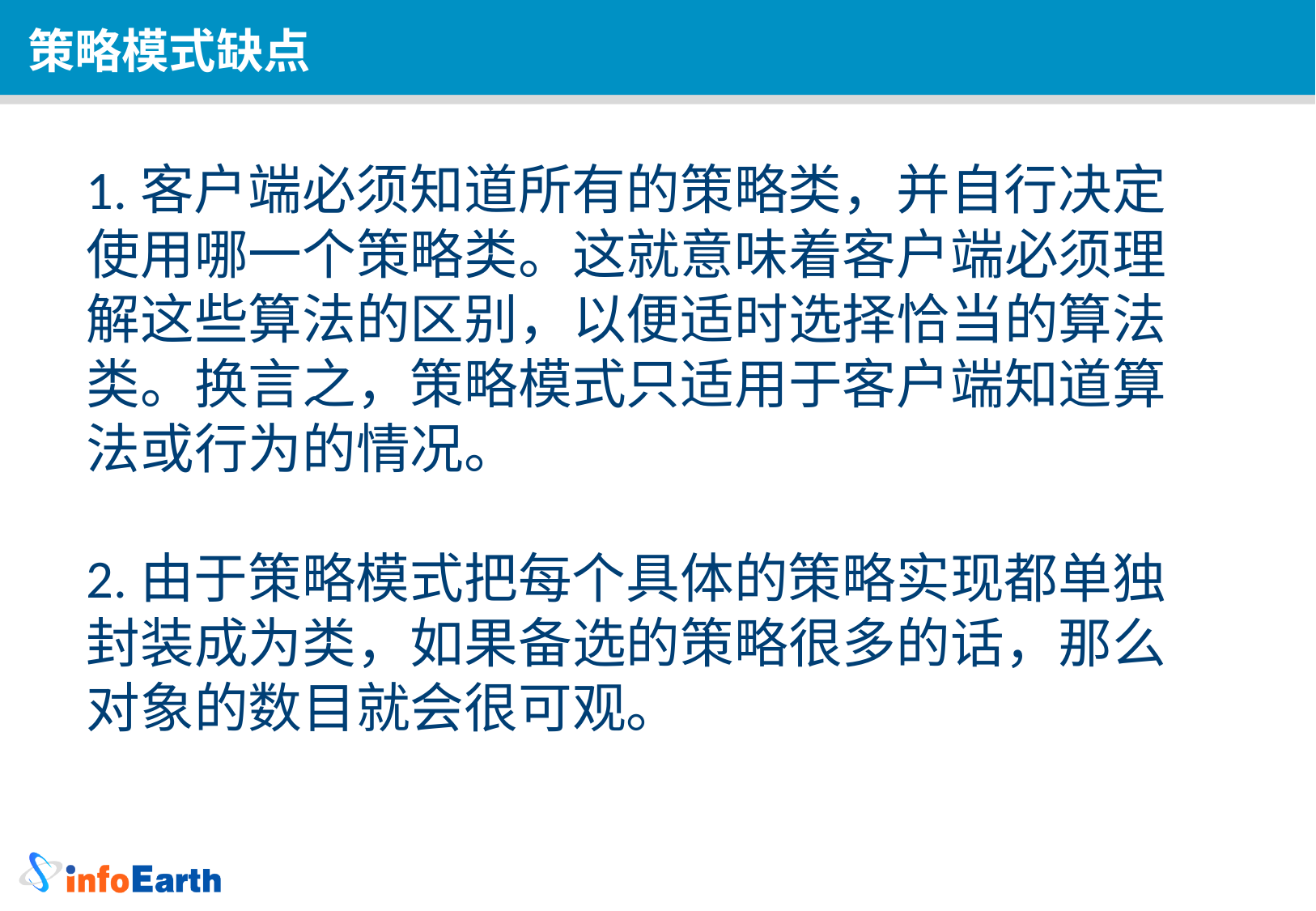

策略模式缺点
1.客户端必须知道所有的策略类，并自行决定使用哪一个策略类。这就意味着客户端必须理解这些算法的区别，以便适时选择恰当的算法类。换言之，策略模式只适用于客户端知道算法或行为的情况。

2.由于策略模式把每个具体的策略实现都单独封装成为类，如果备选的策略很多的话，那么对象的数目就会很可观。